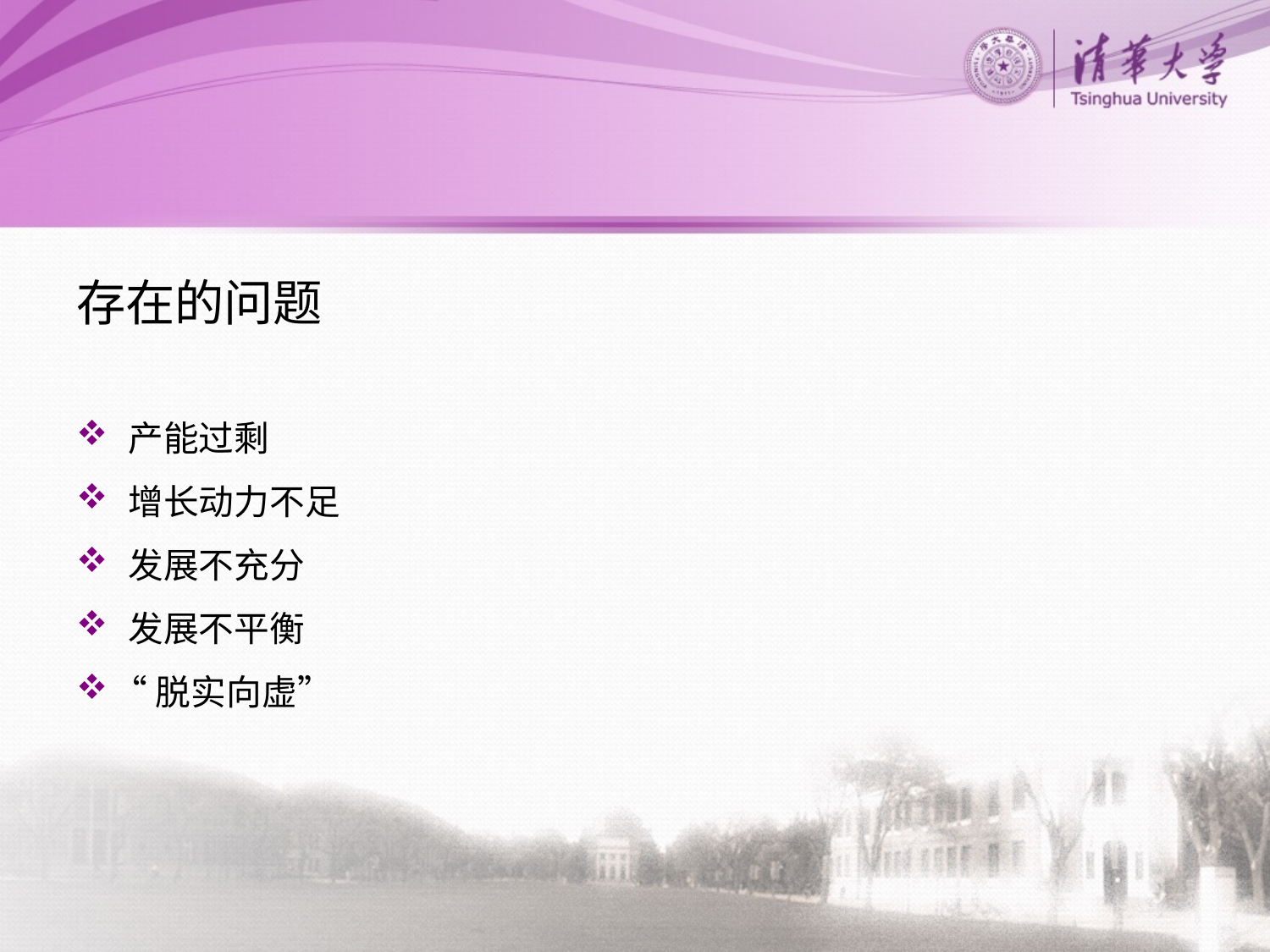

#
存在的问题

 产能过剩
 增长动力不足
 发展不充分
 发展不平衡
“脱实向虚”